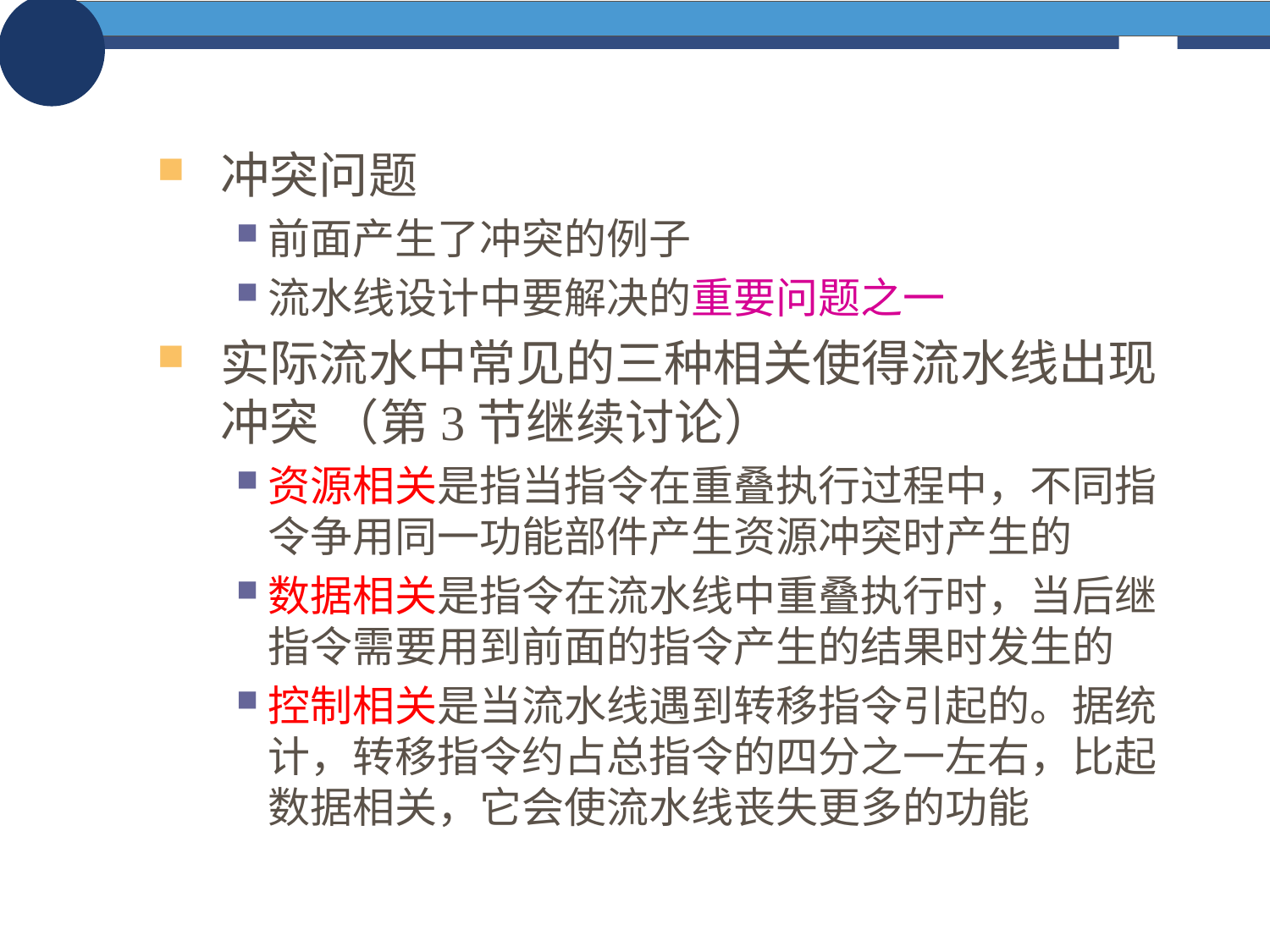

冲突问题
前面产生了冲突的例子
流水线设计中要解决的重要问题之一
实际流水中常见的三种相关使得流水线出现冲突 （第3节继续讨论）
资源相关是指当指令在重叠执行过程中，不同指令争用同一功能部件产生资源冲突时产生的
数据相关是指令在流水线中重叠执行时，当后继指令需要用到前面的指令产生的结果时发生的
控制相关是当流水线遇到转移指令引起的。据统计，转移指令约占总指令的四分之一左右，比起数据相关，它会使流水线丧失更多的功能